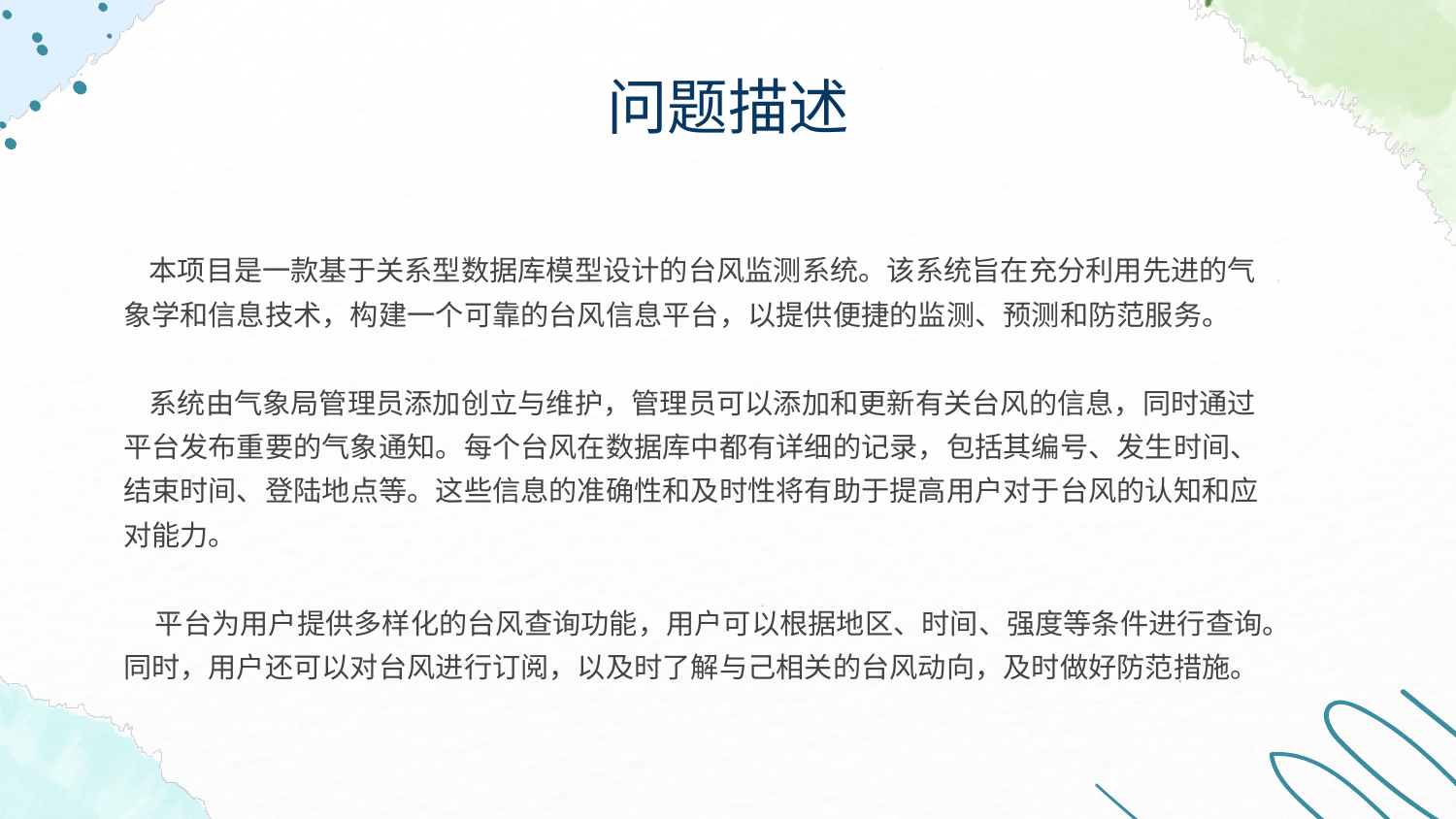

问题描述
   本项目是一款基于关系型数据库模型设计的台风监测系统。该系统旨在充分利用先进的气象学和信息技术，构建一个可靠的台风信息平台，以提供便捷的监测、预测和防范服务。

   系统由气象局管理员添加创立与维护，管理员可以添加和更新有关台风的信息，同时通过平台发布重要的气象通知。每个台风在数据库中都有详细的记录，包括其编号、发生时间、结束时间、登陆地点等。这些信息的准确性和及时性将有助于提高用户对于台风的认知和应对能力。

    平台为用户提供多样化的台风查询功能，用户可以根据地区、时间、强度等条件进行查询。同时，用户还可以对台风进行订阅，以及时了解与己相关的台风动向，及时做好防范措施。